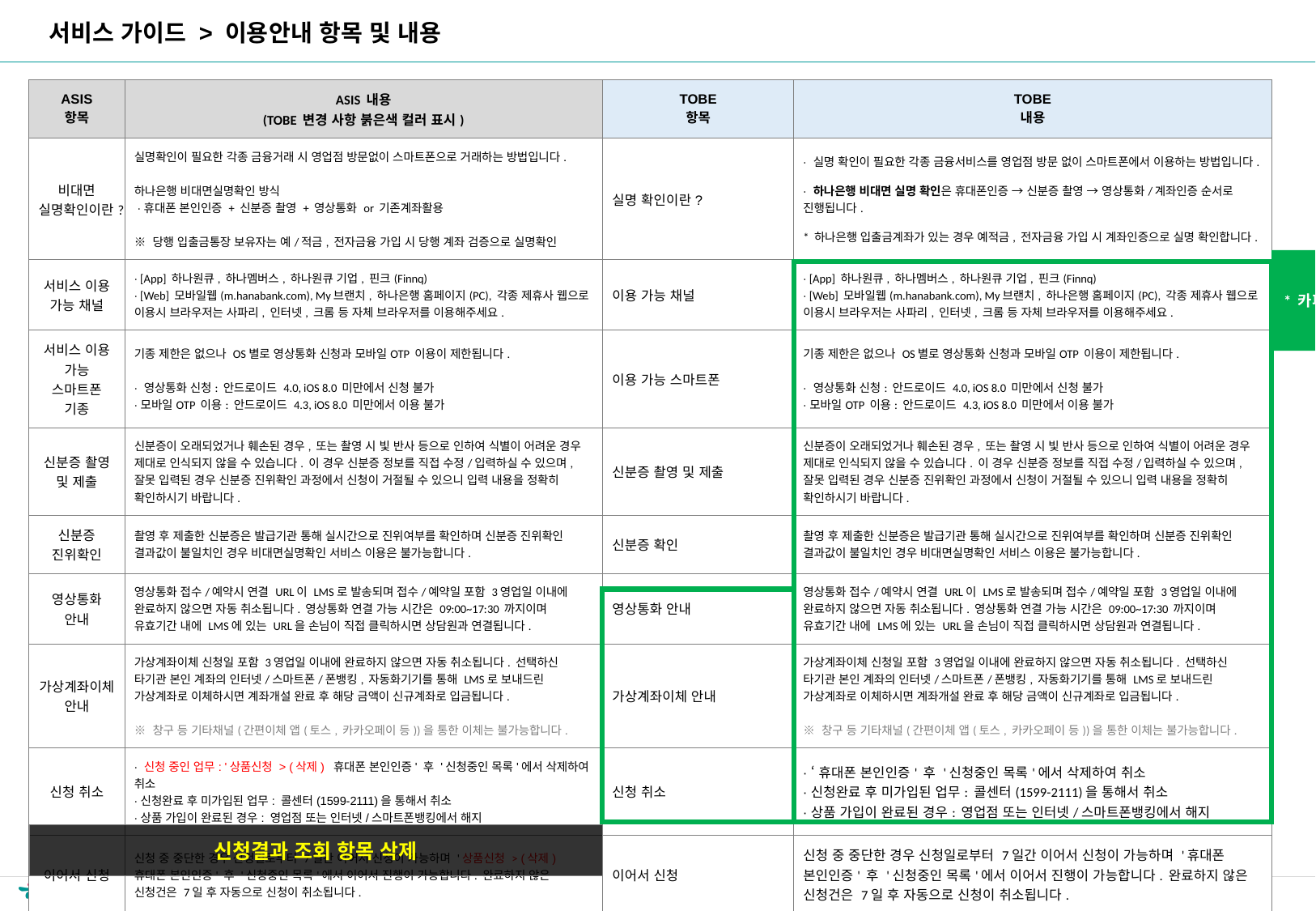

서비스 가이드 > 이용안내 항목 및 내용
| ASIS 항목 | ASIS 내용 (TOBE 변경 사항 붉은색 컬러 표시) | TOBE 항목 | TOBE 내용 |
| --- | --- | --- | --- |
| 비대면 실명확인이란? | 실명확인이 필요한 각종 금융거래 시 영업점 방문없이 스마트폰으로 거래하는 방법입니다. 하나은행 비대면실명확인 방식 ∙ 휴대폰 본인인증 + 신분증 촬영 + 영상통화 or 기존계좌활용 ※ 당행 입출금통장 보유자는 예/적금, 전자금융 가입 시 당행 계좌 검증으로 실명확인 | 실명 확인이란? | ∙ 실명 확인이 필요한 각종 금융서비스를 영업점 방문 없이 스마트폰에서 이용하는 방법입니다. ∙ 하나은행 비대면 실명 확인은 휴대폰인증 → 신분증 촬영 → 영상통화/계좌인증 순서로 진행됩니다. \* 하나은행 입출금계좌가 있는 경우 예적금, 전자금융 가입 시 계좌인증으로 실명 확인합니다. |
| 서비스 이용 가능 채널 | ∙ [App] 하나원큐, 하나멤버스, 하나원큐 기업, 핀크(Finnq) ∙ [Web] 모바일웹(m.hanabank.com), My브랜치, 하나은행 홈페이지(PC), 각종 제휴사 웹으로 이용시 브라우저는 사파리, 인터넷, 크롬 등 자체 브라우저를 이용해주세요. | 이용 가능 채널 | ∙ [App] 하나원큐, 하나멤버스, 하나원큐 기업, 핀크(Finnq) ∙ [Web] 모바일웹(m.hanabank.com), My브랜치, 하나은행 홈페이지(PC), 각종 제휴사 웹으로 이용시 브라우저는 사파리, 인터넷, 크롬 등 자체 브라우저를 이용해주세요. |
| 서비스 이용 가능 스마트폰 기종 | 기종 제한은 없으나 OS별로 영상통화 신청과 모바일OTP 이용이 제한됩니다. ∙ 영상통화 신청: 안드로이드 4.0, iOS 8.0 미만에서 신청 불가 ∙ 모바일OTP 이용: 안드로이드 4.3, iOS 8.0 미만에서 이용 불가 | 이용 가능 스마트폰 | 기종 제한은 없으나 OS별로 영상통화 신청과 모바일OTP 이용이 제한됩니다. ∙ 영상통화 신청: 안드로이드 4.0, iOS 8.0 미만에서 신청 불가 ∙ 모바일OTP 이용: 안드로이드 4.3, iOS 8.0 미만에서 이용 불가 |
| 신분증 촬영 및 제출 | 신분증이 오래되었거나 훼손된 경우, 또는 촬영 시 빛 반사 등으로 인하여 식별이 어려운 경우 제대로 인식되지 않을 수 있습니다. 이 경우 신분증 정보를 직접 수정/입력하실 수 있으며, 잘못 입력된 경우 신분증 진위확인 과정에서 신청이 거절될 수 있으니 입력 내용을 정확히 확인하시기 바랍니다. | 신분증 촬영 및 제출 | 신분증이 오래되었거나 훼손된 경우, 또는 촬영 시 빛 반사 등으로 인하여 식별이 어려운 경우 제대로 인식되지 않을 수 있습니다. 이 경우 신분증 정보를 직접 수정/입력하실 수 있으며, 잘못 입력된 경우 신분증 진위확인 과정에서 신청이 거절될 수 있으니 입력 내용을 정확히 확인하시기 바랍니다. |
| 신분증 진위확인 | 촬영 후 제출한 신분증은 발급기관 통해 실시간으로 진위여부를 확인하며 신분증 진위확인 결과값이 불일치인 경우 비대면실명확인 서비스 이용은 불가능합니다. | 신분증 확인 | 촬영 후 제출한 신분증은 발급기관 통해 실시간으로 진위여부를 확인하며 신분증 진위확인 결과값이 불일치인 경우 비대면실명확인 서비스 이용은 불가능합니다. |
| 영상통화 안내 | 영상통화 접수/예약시 연결 URL이 LMS로 발송되며 접수/예약일 포함 3영업일 이내에 완료하지 않으면 자동 취소됩니다. 영상통화 연결 가능 시간은 09:00~17:30 까지이며 유효기간 내에 LMS에 있는 URL을 손님이 직접 클릭하시면 상담원과 연결됩니다. | 영상통화 안내 | 영상통화 접수/예약시 연결 URL이 LMS로 발송되며 접수/예약일 포함 3영업일 이내에 완료하지 않으면 자동 취소됩니다. 영상통화 연결 가능 시간은 09:00~17:30 까지이며 유효기간 내에 LMS에 있는 URL을 손님이 직접 클릭하시면 상담원과 연결됩니다. |
| 가상계좌이체 안내 | 가상계좌이체 신청일 포함 3영업일 이내에 완료하지 않으면 자동 취소됩니다. 선택하신 타기관 본인 계좌의 인터넷/스마트폰/폰뱅킹, 자동화기기를 통해 LMS로 보내드린 가상계좌로 이체하시면 계좌개설 완료 후 해당 금액이 신규계좌로 입금됩니다. ※ 창구 등 기타채널(간편이체 앱(토스, 카카오페이 등))을 통한 이체는 불가능합니다. | 가상계좌이체 안내 | 가상계좌이체 신청일 포함 3영업일 이내에 완료하지 않으면 자동 취소됩니다. 선택하신 타기관 본인 계좌의 인터넷/스마트폰/폰뱅킹, 자동화기기를 통해 LMS로 보내드린 가상계좌로 이체하시면 계좌개설 완료 후 해당 금액이 신규계좌로 입금됩니다. ※ 창구 등 기타채널(간편이체 앱(토스, 카카오페이 등))을 통한 이체는 불가능합니다. |
| 신청 취소 | ∙ 신청 중인 업무: '상품신청 > (삭제) 휴대폰 본인인증' 후 '신청중인 목록'에서 삭제하여 취소 ∙ 신청완료 후 미가입된 업무: 콜센터(1599-2111)을 통해서 취소 ∙ 상품 가입이 완료된 경우: 영업점 또는 인터넷/스마트폰뱅킹에서 해지 | 신청 취소 | ∙ ‘휴대폰 본인인증' 후 '신청중인 목록'에서 삭제하여 취소 ∙ 신청완료 후 미가입된 업무: 콜센터(1599-2111)을 통해서 취소 ∙ 상품 가입이 완료된 경우: 영업점 또는 인터넷/스마트폰뱅킹에서 해지 |
| 이어서 신청 | 신청 중 중단한 경우 신청일로부터 7일간 이어서 신청이 가능하며 '상품신청 > (삭제) 휴대폰 본인인증' 후 '신청중인 목록'에서 이어서 진행이 가능합니다. 완료하지 않은 신청건은 7일 후 자동으로 신청이 취소됩니다. | 이어서 신청 | 신청 중 중단한 경우 신청일로부터 7일간 이어서 신청이 가능하며 '휴대폰 본인인증' 후 '신청중인 목록'에서 이어서 진행이 가능합니다. 완료하지 않은 신청건은 7일 후 자동으로 신청이 취소됩니다. |
| 신청결과 조회 | 신청이 완료된 경우 ‘신청결과조회>휴대폰 본인인증‘ 후 신청결과에 대해 조회가 가능합니다. 신분증 진위확인 상태, 추가인증 상태 등 포함 | 항목 삭제 |  |
* 카피 확인필요

신청결과 조회 항목 삭제